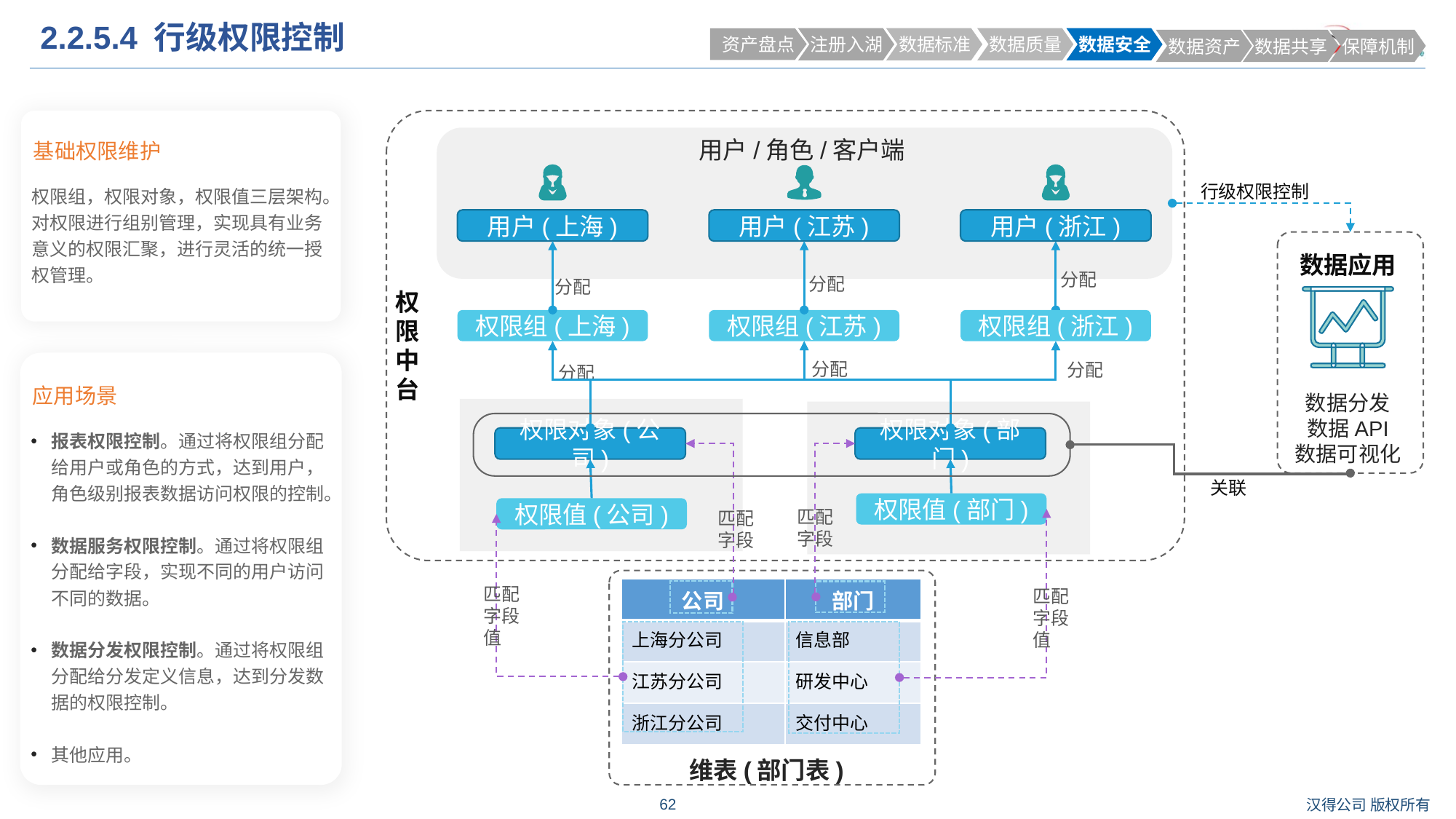

# 2.2.5.4 行级权限控制
  资产盘点
  注册入湖
  数据标准
  数据质量
  数据安全
  数据资产
  数据共享
  保障机制

权限组，权限对象，权限值三层架构。对权限进行组别管理，实现具有业务意义的权限汇聚，进行灵活的统一授权管理。

基础权限维护

用户/角色/客户端

行级权限控制
用户(上海)
用户(江苏)
用户(浙江)

数据应用
分配
分配
分配
权
限
中
台

权限组(上海)
权限组(江苏)
权限组(浙江)
分配

分配
分配

报表权限控制。通过将权限组分配给用户或角色的方式，达到用户，角色级别报表数据访问权限的控制。

数据服务权限控制。通过将权限组分配给字段，实现不同的用户访问不同的数据。

数据分发权限控制。通过将权限组分配给分发定义信息，达到分发数据的权限控制。

其他应用。

应用场景
数据分发
数据API
数据可视化

权限对象(公司)
权限对象(部门)
关联
权限值(部门)
权限值(公司)
匹配
字段
匹配
字段

匹配
字段值
| 公司 | 部门 |
| --- | --- |
| 上海分公司 | 信息部 |
| 江苏分公司 | 研发中心 |
| 浙江分公司 | 交付中心 |
匹配
字段值

维表(部门表)